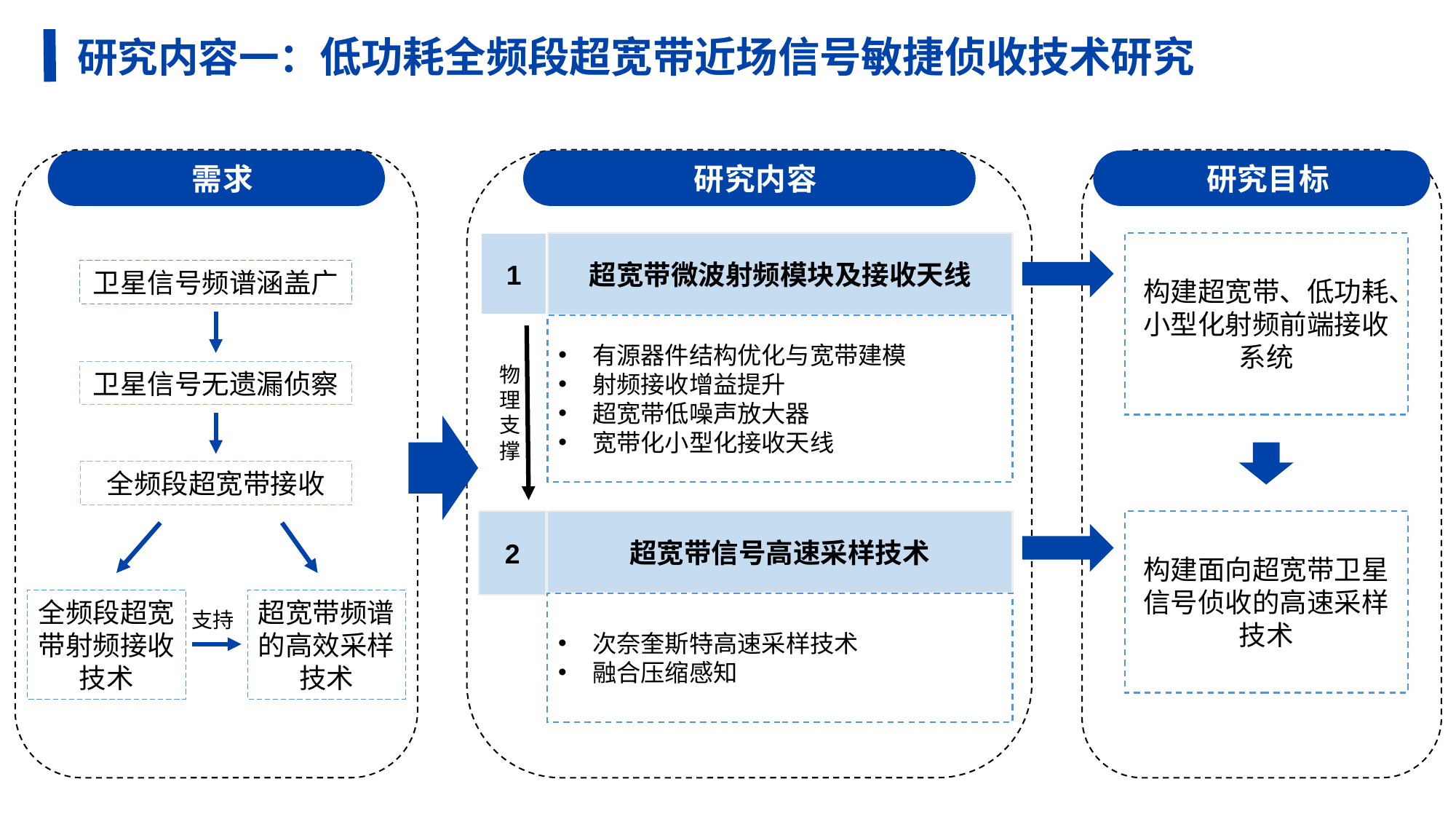

研究内容一：低功耗全频段超宽带近场信号敏捷侦收技术研究

需求
研究内容
研究目标
1
超宽带微波射频模块及接收天线
构建超宽带、低功耗、小型化射频前端接收系统

卫星信号频谱涵盖广
有源器件结构优化与宽带建模
射频接收增益提升
超宽带低噪声放大器
宽带化小型化接收天线
物理支撑
卫星信号无遗漏侦察

全频段超宽带接收
2
超宽带信号高速采样技术
构建面向超宽带卫星信号侦收的高速采样技术

全频段超宽带射频接收技术
超宽带频谱的高效采样技术
次奈奎斯特高速采样技术
融合压缩感知
支持
7